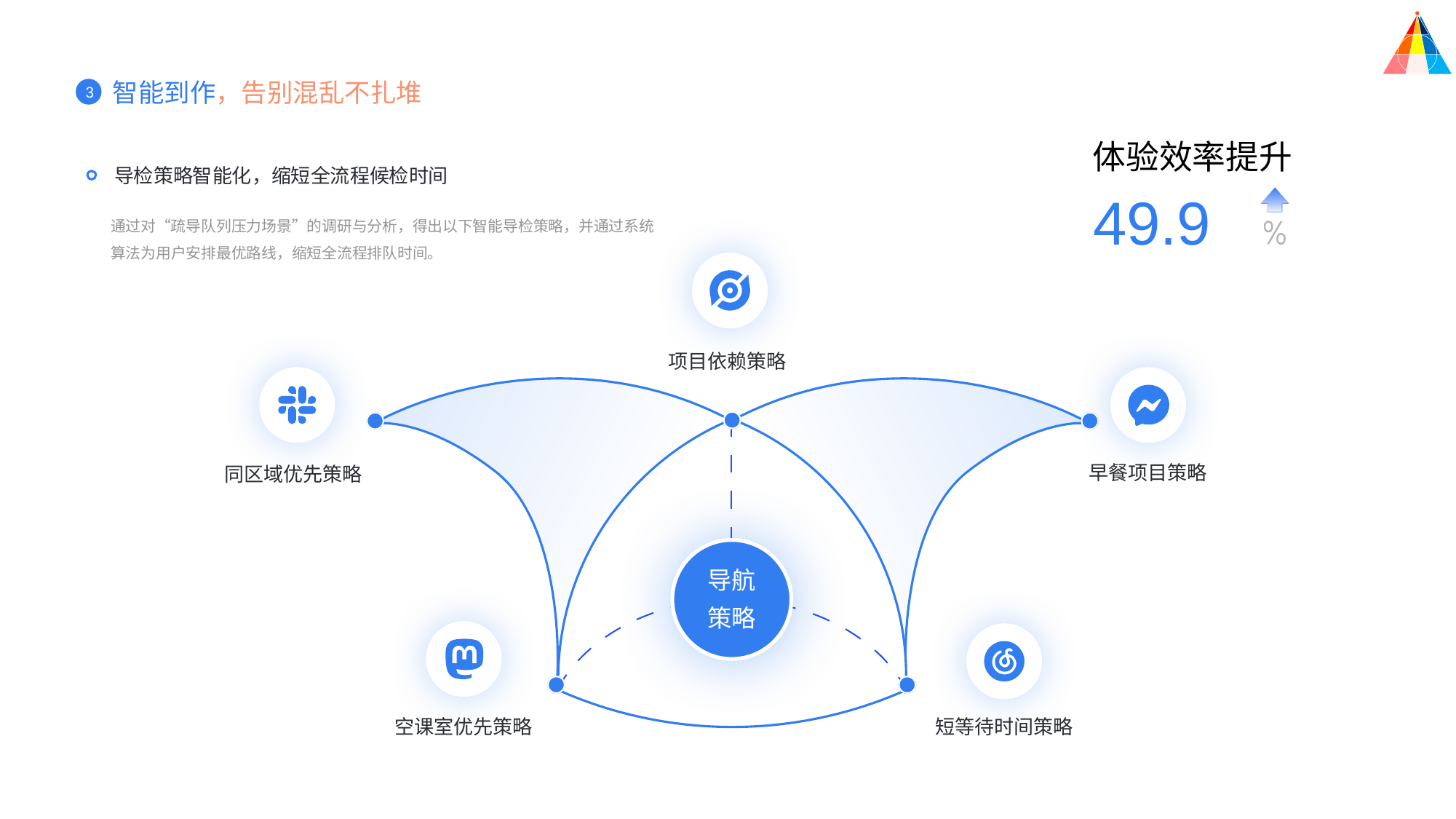

智能到作，告别混乱不扎堆

3
体验效率提升
导检策略智能化，缩短全流程候检时间

49.9

通过对“疏导队列压力场景”的调研与分析，得出以下智能导检策略，并通过系统算法为用户安排最优路线，缩短全流程排队时间。

项目依赖策略

早餐项目策略
同区域优先策略

导航
策略

空课室优先策略
短等待时间策略